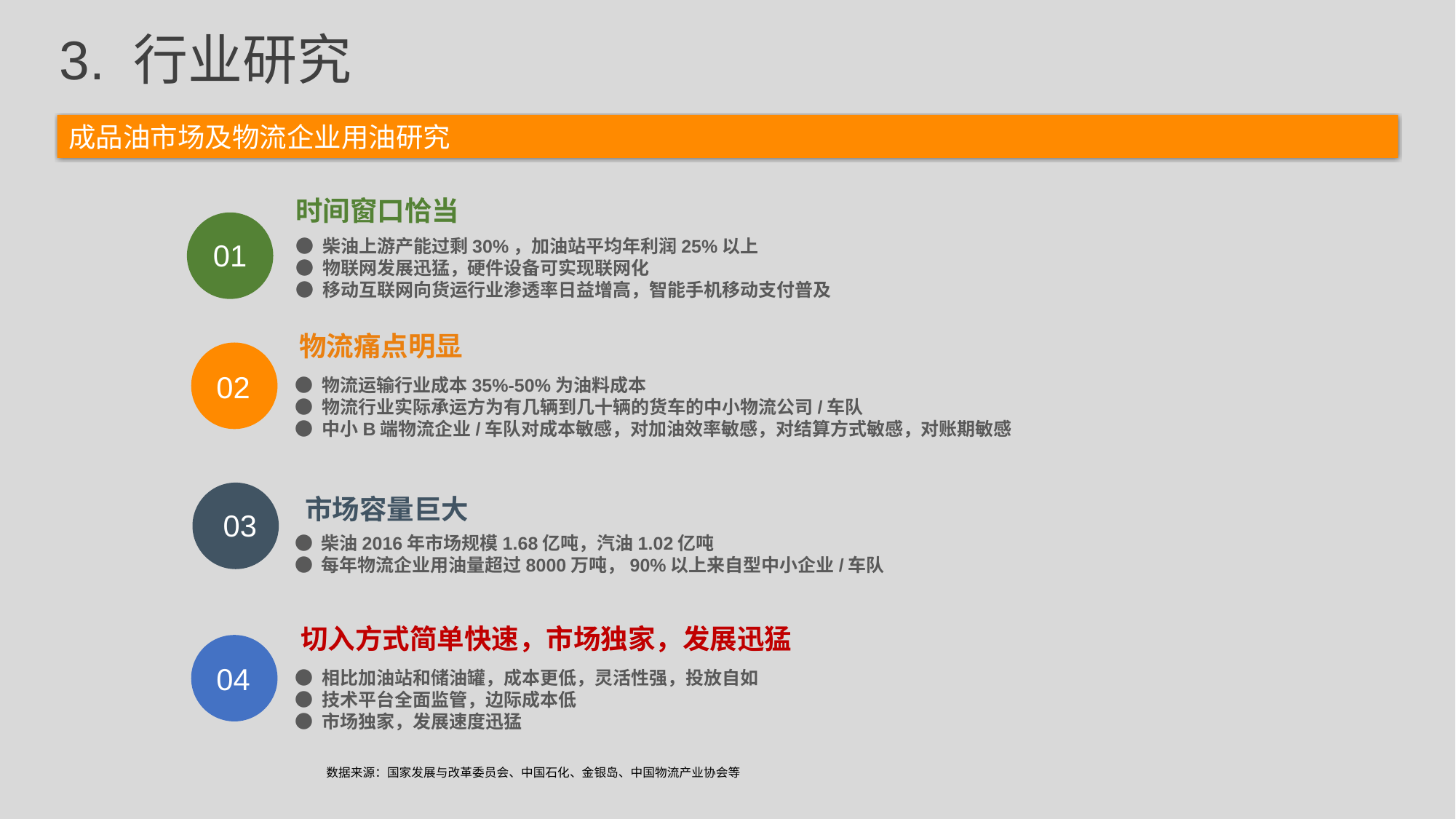

3. 行业研究

成品油市场及物流企业用油研究
时间窗口恰当
● 柴油上游产能过剩30%，加油站平均年利润25%以上
● 物联网发展迅猛，硬件设备可实现联网化
● 移动互联网向货运行业渗透率日益增高，智能手机移动支付普及

01
物流痛点明显
● 物流运输行业成本35%-50%为油料成本
● 物流行业实际承运方为有几辆到几十辆的货车的中小物流公司/车队
● 中小B端物流企业/车队对成本敏感，对加油效率敏感，对结算方式敏感，对账期敏感

02

市场容量巨大
● 柴油2016年市场规模1.68亿吨，汽油1.02亿吨
● 每年物流企业用油量超过8000万吨，90%以上来自型中小企业/车队

03
切入方式简单快速，市场独家，发展迅猛
● 相比加油站和储油罐，成本更低，灵活性强，投放自如
● 技术平台全面监管，边际成本低
● 市场独家，发展速度迅猛

04

   数据来源：国家发展与改革委员会、中国石化、金银岛、中国物流产业协会等